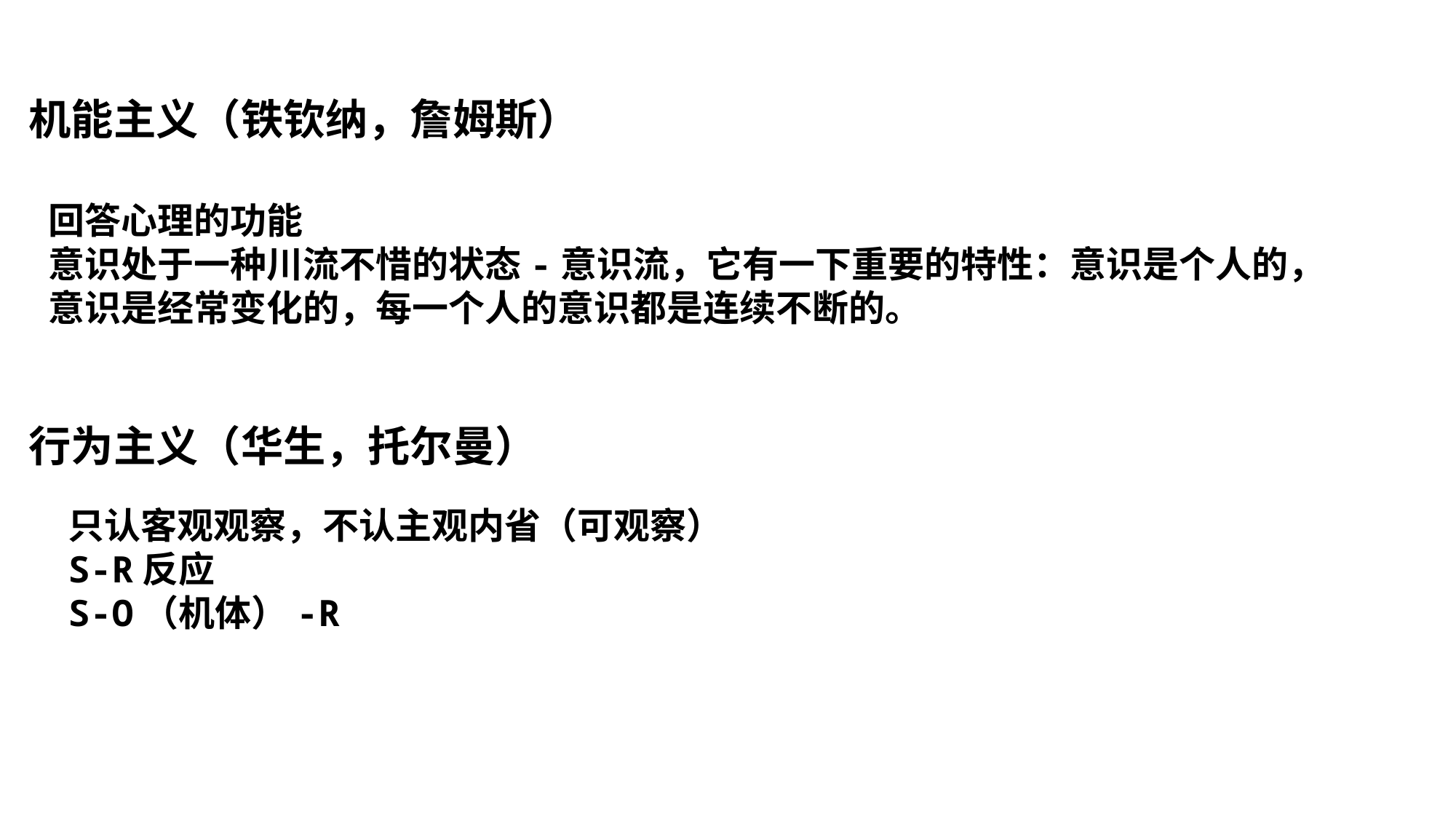

机能主义（铁钦纳，詹姆斯）
回答心理的功能
意识处于一种川流不惜的状态-意识流，它有一下重要的特性：意识是个人的，意识是经常变化的，每一个人的意识都是连续不断的。
行为主义（华生，托尔曼）
只认客观观察，不认主观内省（可观察）
S-R反应
S-O（机体）-R